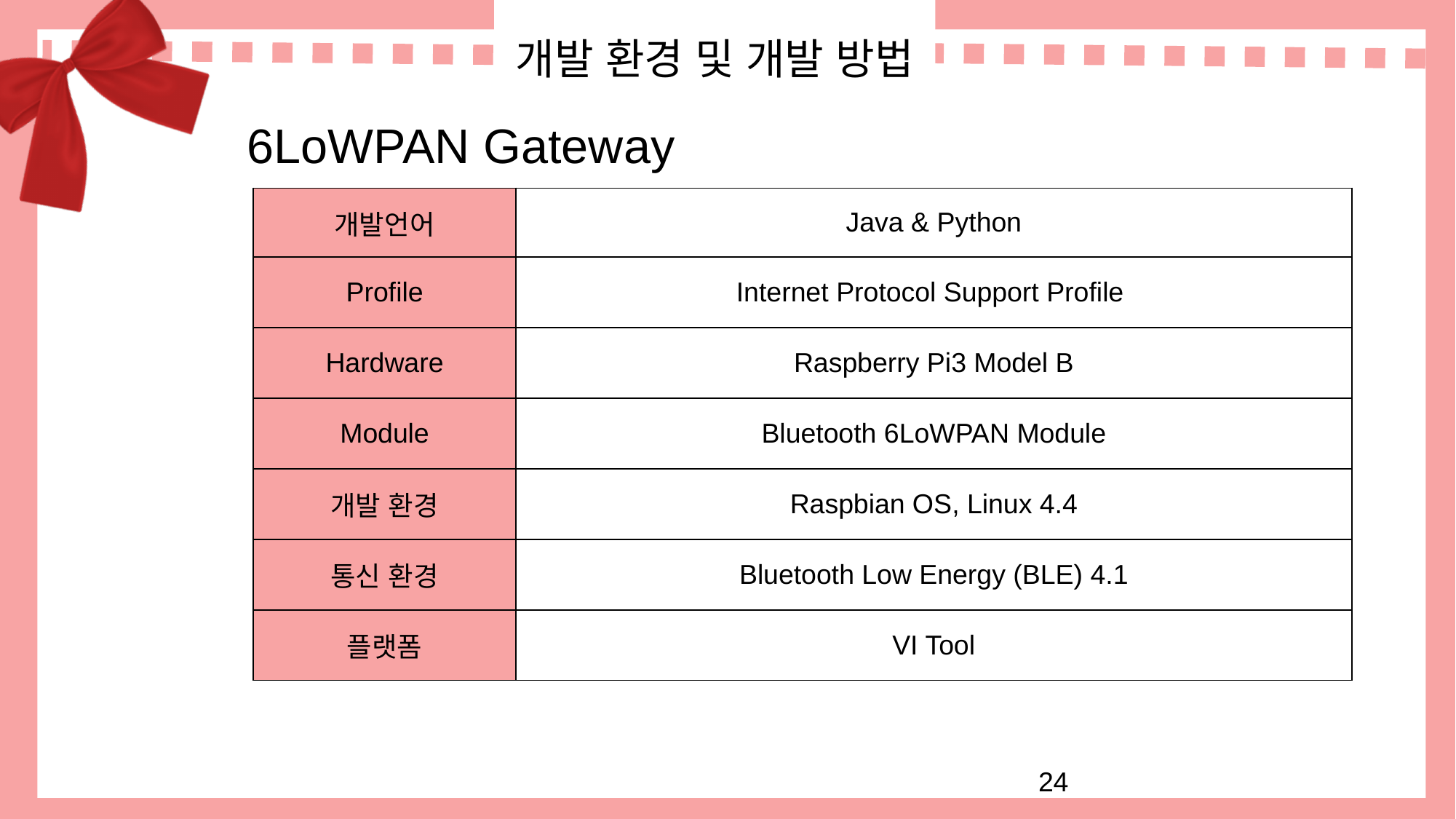

# 개발 환경 및 개발 방법
6LoWPAN Gateway
| 개발언어 | Java & Python |
| --- | --- |
| Profile | Internet Protocol Support Profile |
| Hardware | Raspberry Pi3 Model B |
| Module | Bluetooth 6LoWPAN Module |
| 개발 환경 | Raspbian OS, Linux 4.4 |
| 통신 환경 | Bluetooth Low Energy (BLE) 4.1 |
| 플랫폼 | VI Tool |